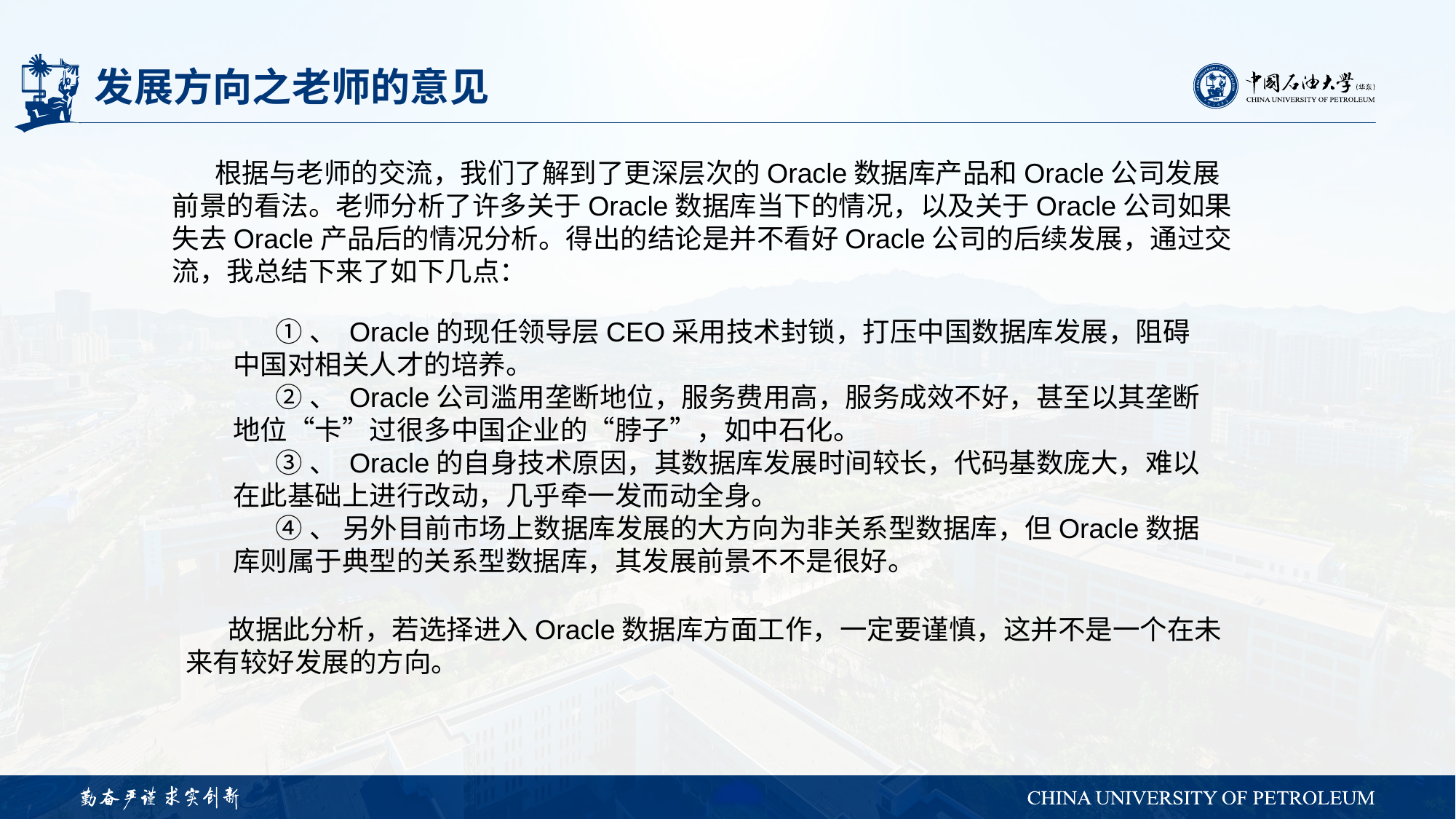

# 发展方向之老师的意见
根据与老师的交流，我们了解到了更深层次的Oracle数据库产品和Oracle公司发展前景的看法。老师分析了许多关于Oracle数据库当下的情况，以及关于Oracle公司如果失去Oracle产品后的情况分析。得出的结论是并不看好Oracle公司的后续发展，通过交流，我总结下来了如下几点：
①、 Oracle的现任领导层CEO采用技术封锁，打压中国数据库发展，阻碍中国对相关人才的培养。
②、 Oracle公司滥用垄断地位，服务费用高，服务成效不好，甚至以其垄断地位“卡”过很多中国企业的“脖子”，如中石化。
③、 Oracle的自身技术原因，其数据库发展时间较长，代码基数庞大，难以在此基础上进行改动，几乎牵一发而动全身。
④、 另外目前市场上数据库发展的大方向为非关系型数据库，但Oracle数据库则属于典型的关系型数据库，其发展前景不不是很好。
故据此分析，若选择进入Oracle数据库方面工作，一定要谨慎，这并不是一个在未来有较好发展的方向。